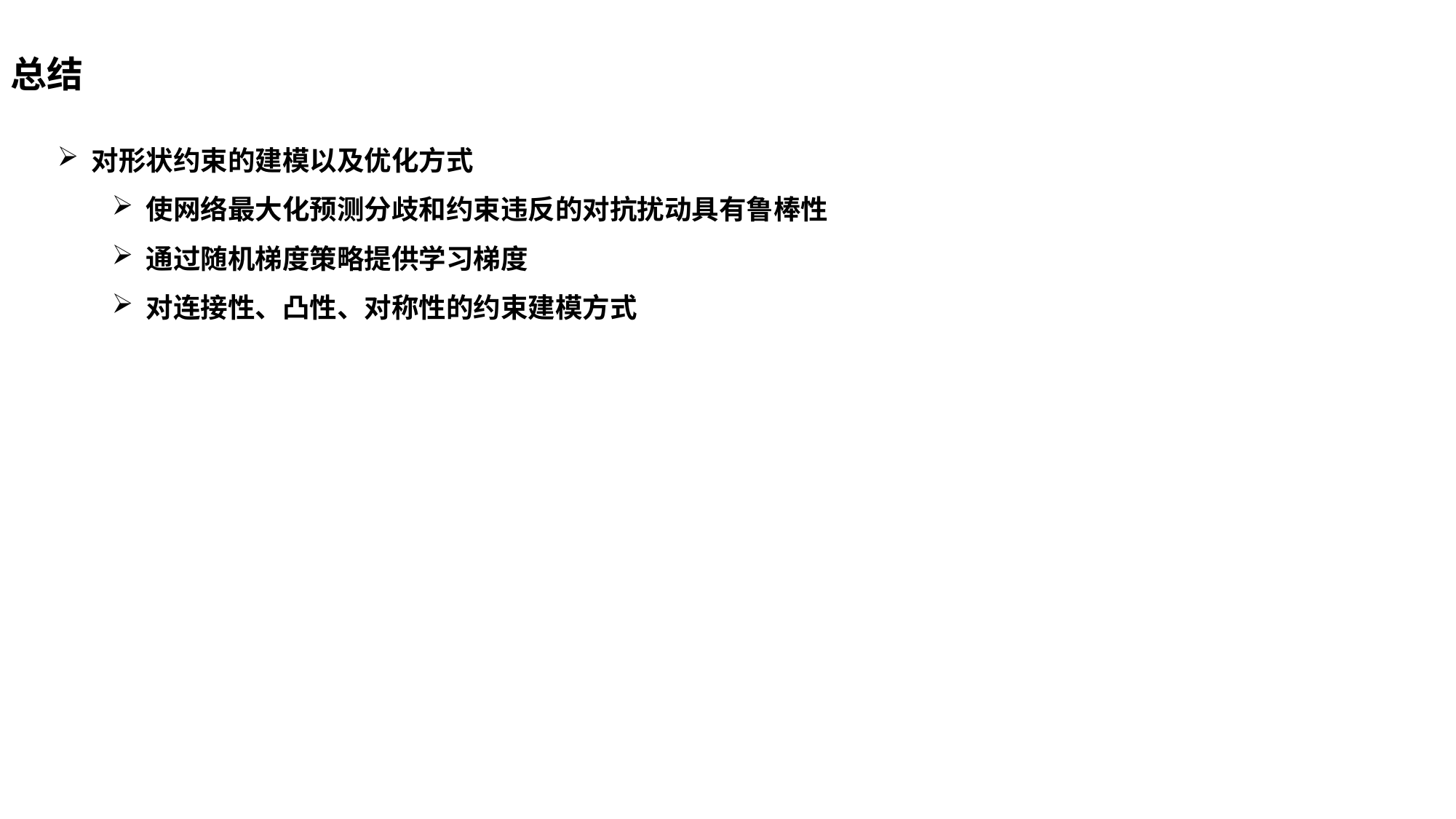

总结
对形状约束的建模以及优化方式
使网络最大化预测分歧和约束违反的对抗扰动具有鲁棒性
通过随机梯度策略提供学习梯度
对连接性、凸性、对称性的约束建模方式